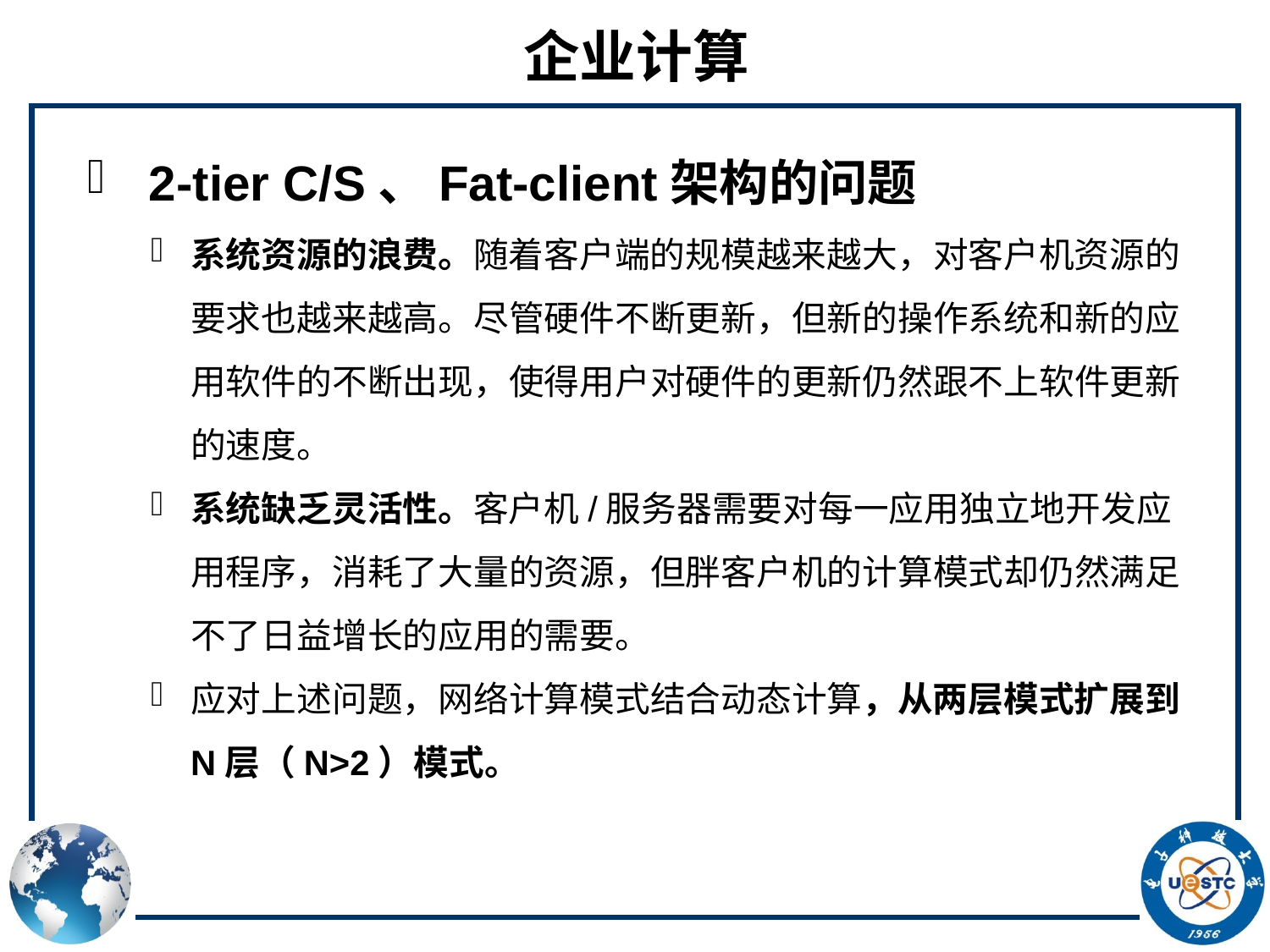

# 企业计算
 2-tier C/S、Fat-client架构的问题
系统资源的浪费。随着客户端的规模越来越大，对客户机资源的要求也越来越高。尽管硬件不断更新，但新的操作系统和新的应用软件的不断出现，使得用户对硬件的更新仍然跟不上软件更新的速度。
系统缺乏灵活性。客户机/服务器需要对每一应用独立地开发应用程序，消耗了大量的资源，但胖客户机的计算模式却仍然满足不了日益增长的应用的需要。
应对上述问题，网络计算模式结合动态计算，从两层模式扩展到N层（N>2）模式。